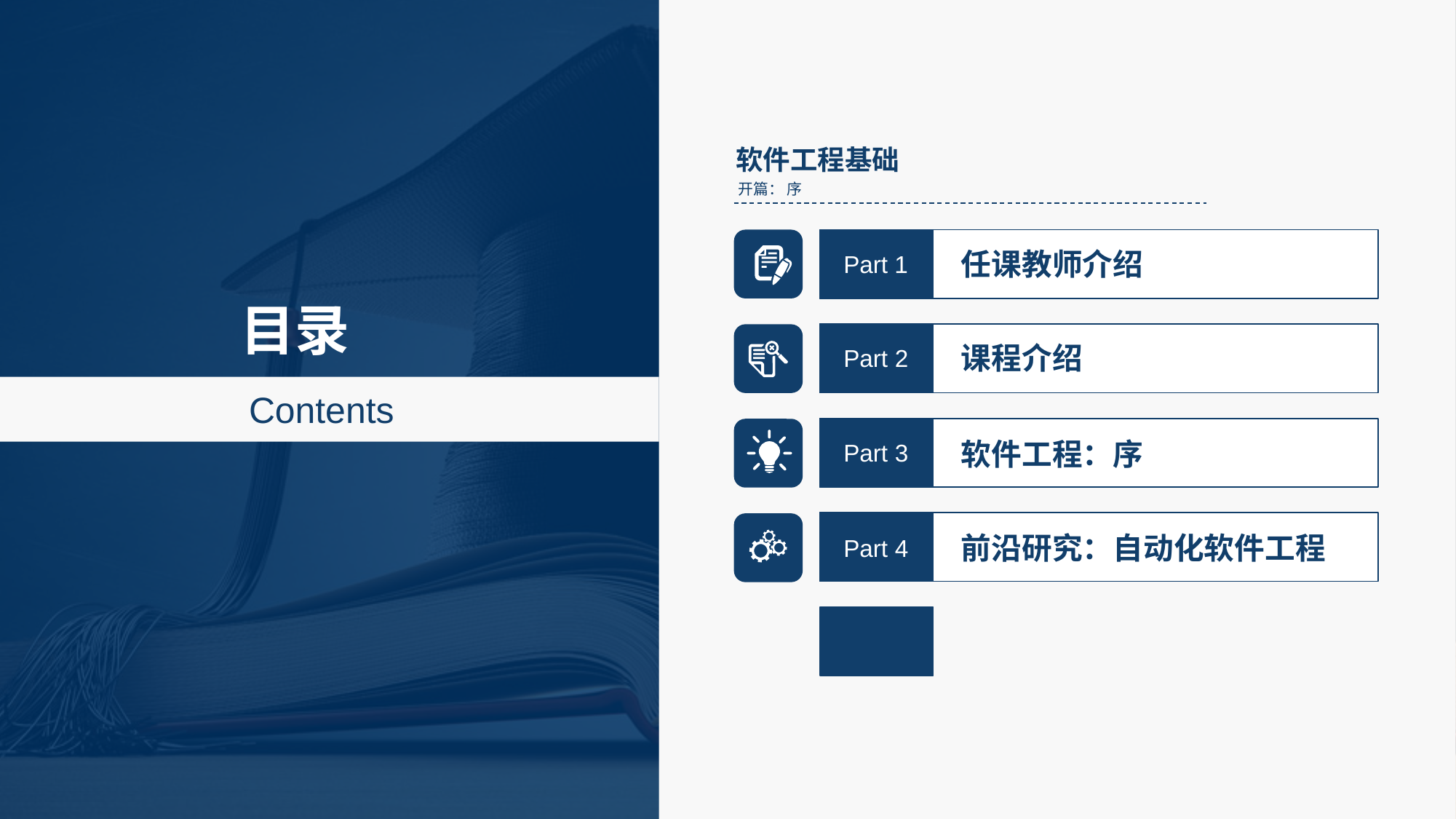

软件工程基础
开篇： 序

任课教师介绍
Part 1
目录

课程介绍
Part 2

Contents

软件工程：序
Part 3

前沿研究：自动化软件工程
Part 4